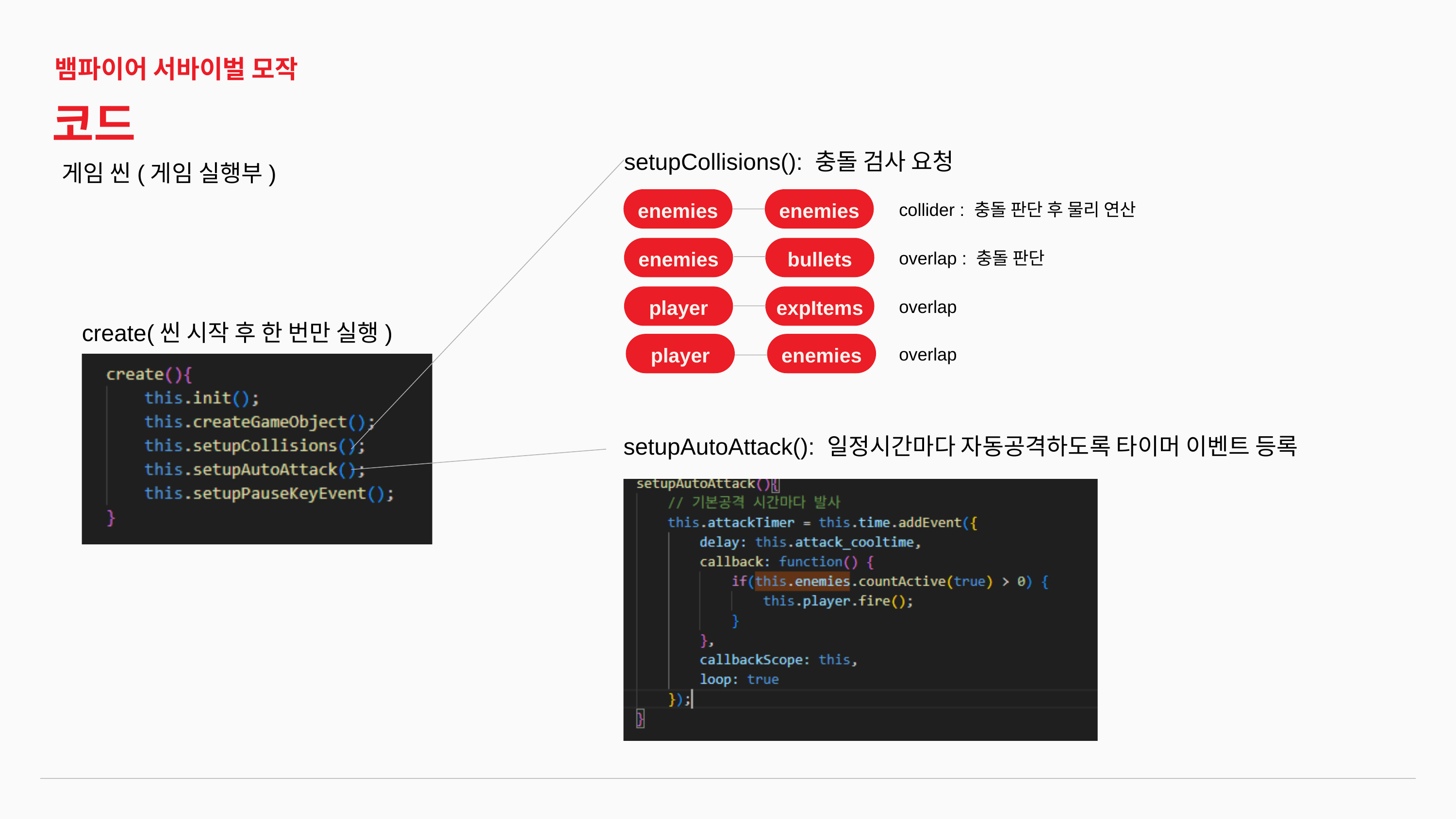

뱀파이어 서바이벌 모작
코드
setupCollisions(): 충돌 검사 요청
게임 씬(게임 실행부)

enemies
enemies
collider : 충돌 판단 후 물리 연산

enemies
bullets
overlap : 충돌 판단

player
expItems
overlap

create(씬 시작 후 한 번만 실행)

player
enemies
overlap

setupAutoAttack(): 일정시간마다 자동공격하도록 타이머 이벤트 등록